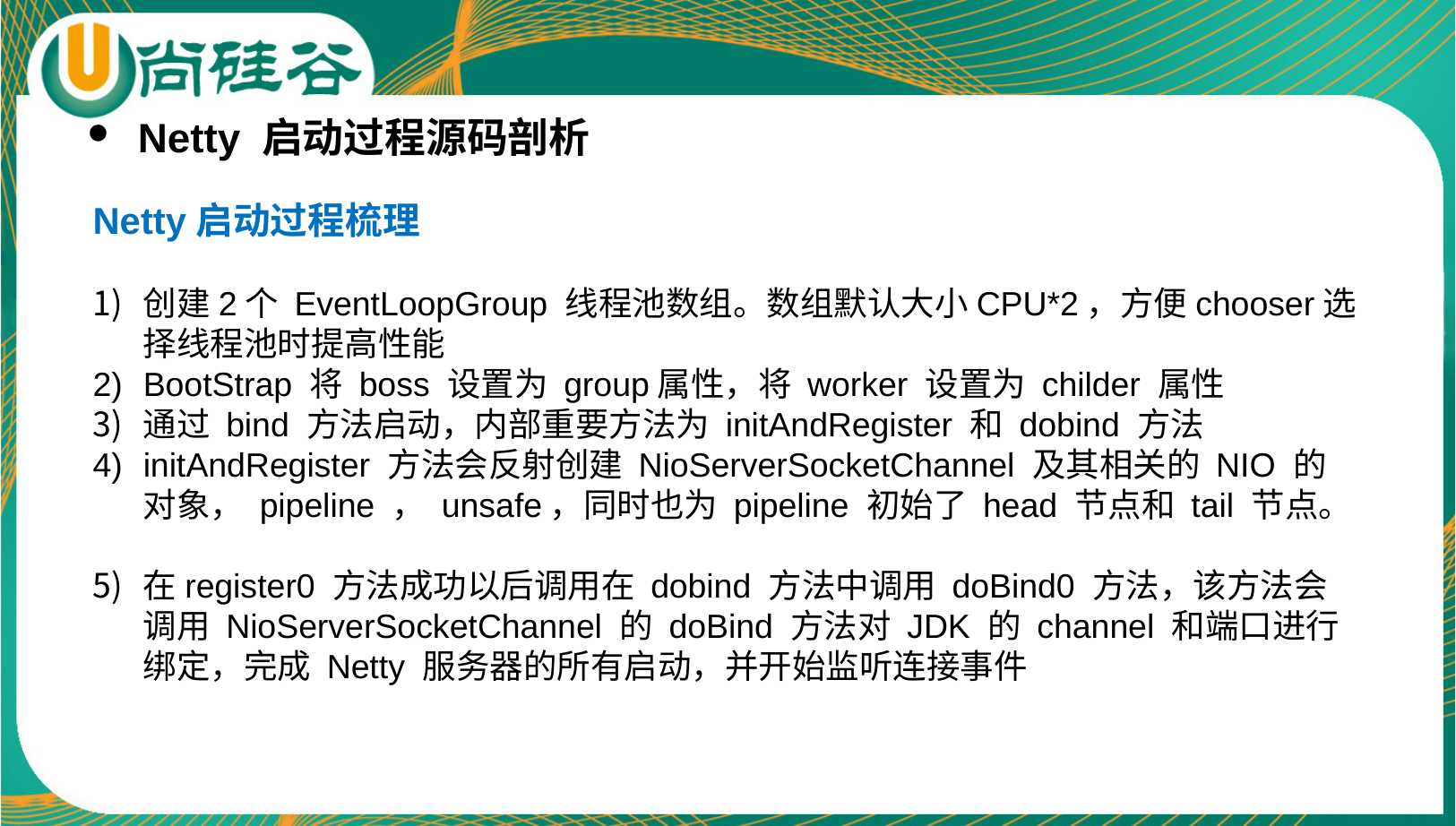

Netty 启动过程源码剖析
Netty启动过程梳理

创建2个 EventLoopGroup 线程池数组。数组默认大小CPU*2，方便chooser选择线程池时提高性能
BootStrap 将 boss 设置为 group属性，将 worker 设置为 childer 属性
通过 bind 方法启动，内部重要方法为 initAndRegister 和 dobind 方法
initAndRegister 方法会反射创建 NioServerSocketChannel 及其相关的 NIO 的对象， pipeline ， unsafe，同时也为 pipeline 初始了 head 节点和 tail 节点。

在register0 方法成功以后调用在 dobind 方法中调用 doBind0 方法，该方法会 调用 NioServerSocketChannel 的 doBind 方法对 JDK 的 channel 和端口进行绑定，完成 Netty 服务器的所有启动，并开始监听连接事件